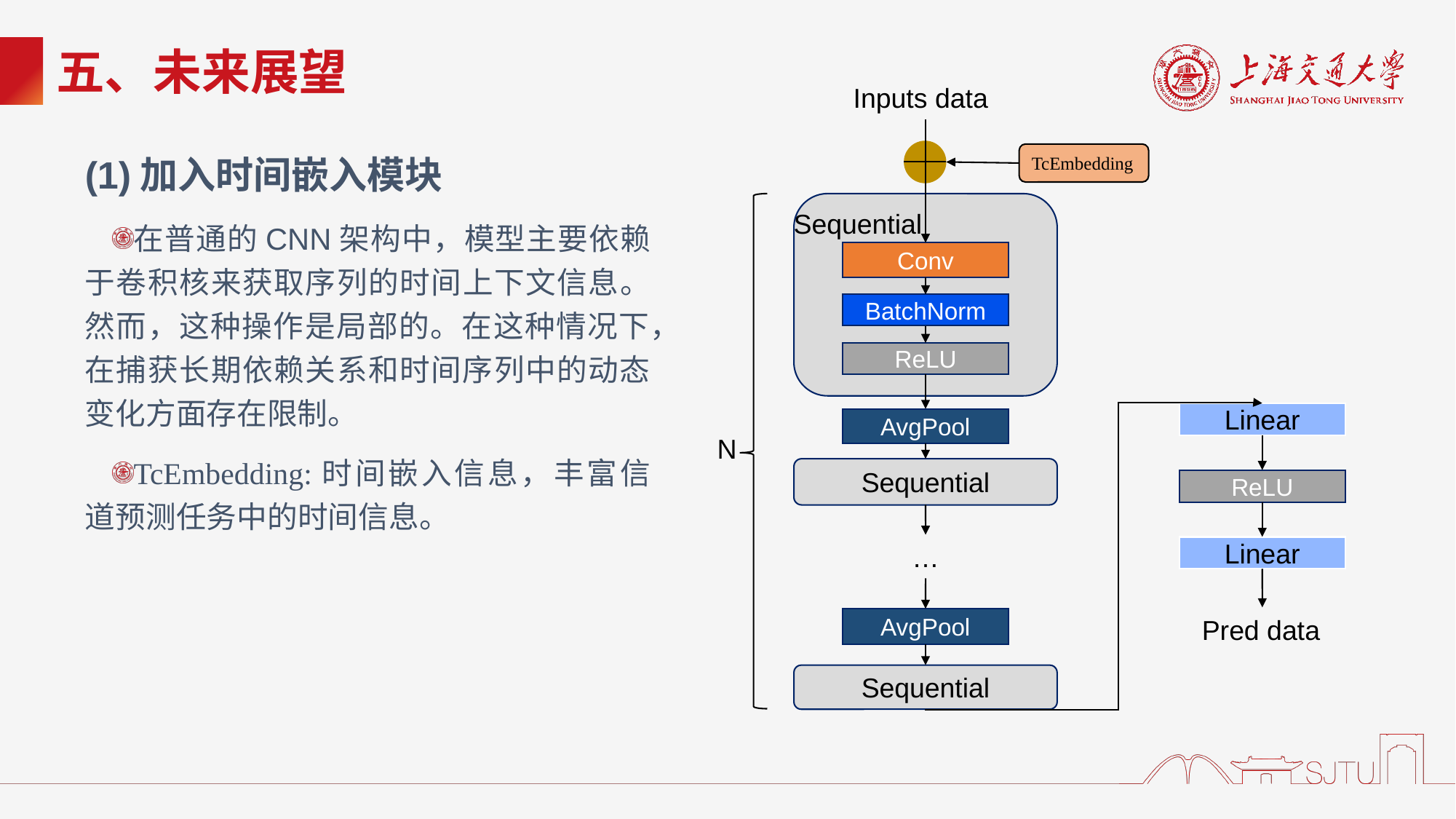

# 五、未来展望
Inputs data
(1)加入时间嵌入模块
在普通的CNN架构中，模型主要依赖于卷积核来获取序列的时间上下文信息。然而，这种操作是局部的。在这种情况下，在捕获长期依赖关系和时间序列中的动态变化方面存在限制。
TcEmbedding:时间嵌入信息，丰富信道预测任务中的时间信息。

TcEmbedding

Sequential
Conv
BatchNorm
ReLU
Linear
AvgPool
N
Sequential
ReLU
…
Linear
Pred data
AvgPool
Sequential